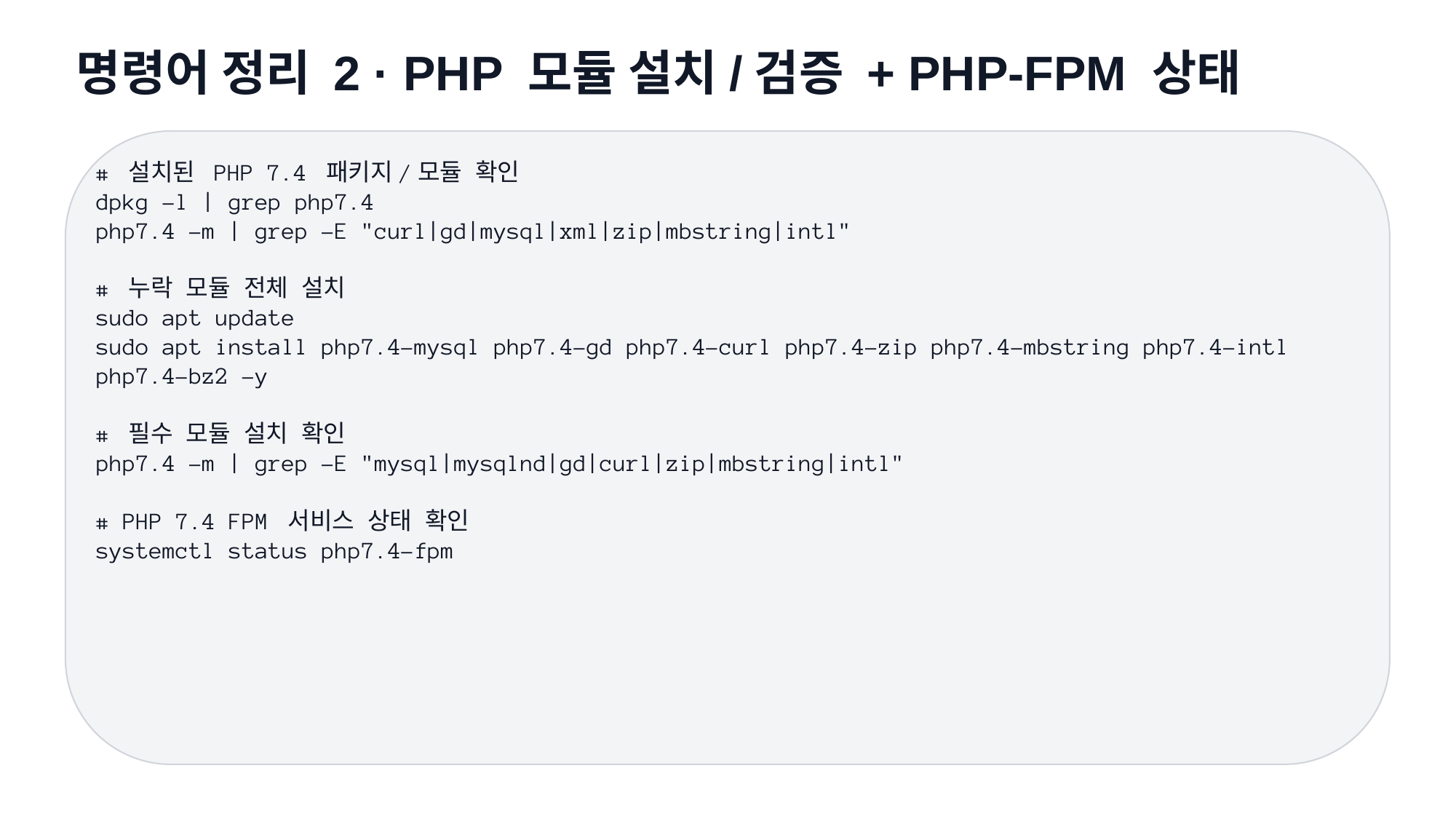

명령어 정리 2 · PHP 모듈 설치/검증 + PHP-FPM 상태

# 설치된 PHP 7.4 패키지/모듈 확인
dpkg -l | grep php7.4
php7.4 -m | grep -E "curl|gd|mysql|xml|zip|mbstring|intl"

# 누락 모듈 전체 설치
sudo apt update
sudo apt install php7.4-mysql php7.4-gd php7.4-curl php7.4-zip php7.4-mbstring php7.4-intl php7.4-bz2 -y

# 필수 모듈 설치 확인
php7.4 -m | grep -E "mysql|mysqlnd|gd|curl|zip|mbstring|intl"

# PHP 7.4 FPM 서비스 상태 확인
systemctl status php7.4-fpm